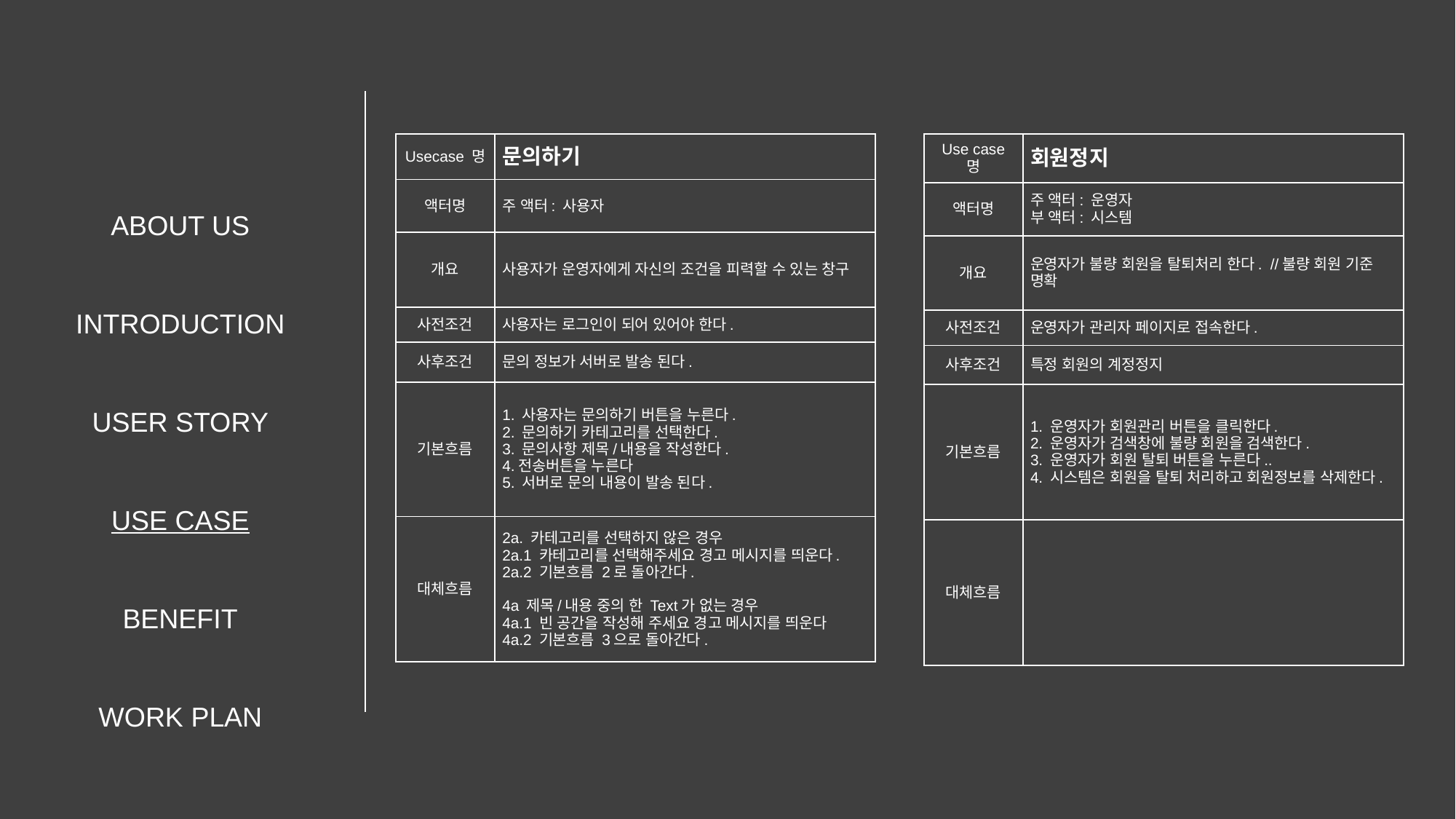

| Usecase 명 | 문의하기 |
| --- | --- |
| 액터명 | 주 액터: 사용자 |
| 개요 | 사용자가 운영자에게 자신의 조건을 피력할 수 있는 창구 |
| 사전조건 | 사용자는 로그인이 되어 있어야 한다. |
| 사후조건 | 문의 정보가 서버로 발송 된다. |
| 기본흐름 | 1. 사용자는 문의하기 버튼을 누른다. 2. 문의하기 카테고리를 선택한다. 3. 문의사항 제목/내용을 작성한다. 4.전송버튼을 누른다 5. 서버로 문의 내용이 발송 된다. |
| 대체흐름 | 2a. 카테고리를 선택하지 않은 경우 2a.1 카테고리를 선택해주세요 경고 메시지를 띄운다. 2a.2 기본흐름 2로 돌아간다. 4a 제목/내용 중의 한 Text가 없는 경우 4a.1 빈 공간을 작성해 주세요 경고 메시지를 띄운다 4a.2 기본흐름 3으로 돌아간다. |
| Use case 명 | 회원정지 |
| --- | --- |
| 액터명 | 주 액터: 운영자 부 액터: 시스템 |
| 개요 | 운영자가 불량 회원을 탈퇴처리 한다. //불량 회원 기준 명확 |
| 사전조건 | 운영자가 관리자 페이지로 접속한다. |
| 사후조건 | 특정 회원의 계정정지 |
| 기본흐름 | 1. 운영자가 회원관리 버튼을 클릭한다. 2. 운영자가 검색창에 불량 회원을 검색한다. 3. 운영자가 회원 탈퇴 버튼을 누른다.. 4. 시스템은 회원을 탈퇴 처리하고 회원정보를 삭제한다. |
| 대체흐름 |  |
ABOUT US
INTRODUCTION
USER STORY
USE CASE
BENEFIT
WORK PLAN